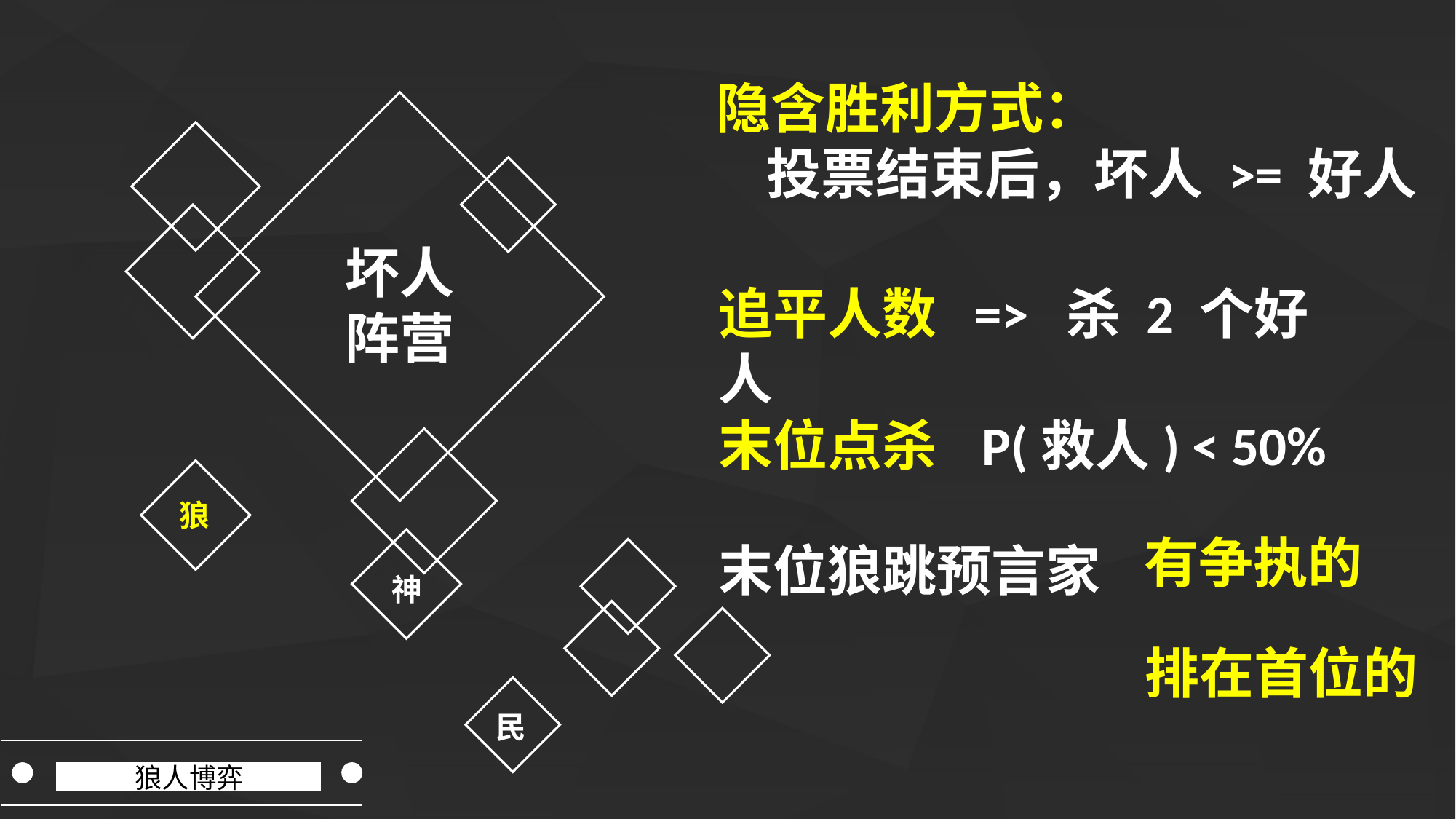

隐含胜利方式：
   投票结束后，坏人 >= 好人

坏人
阵营
追平人数  =>  杀 2 个好人
P(救人) < 50%
末位点杀

狼
有争执的

末位狼跳预言家

神

排在首位的

民
狼人博弈